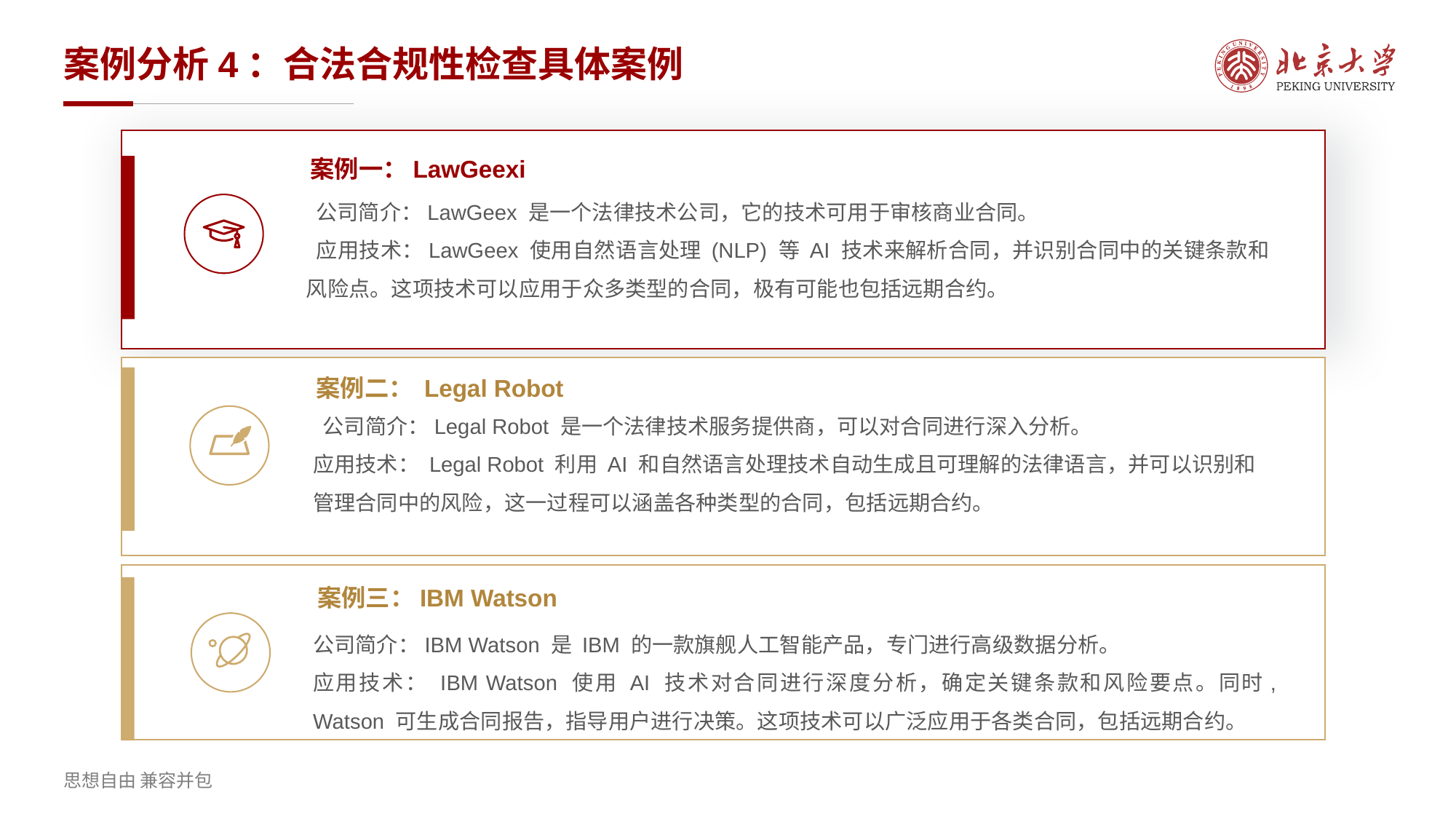

# 案例分析4：合法合规性检查具体案例

案例一：LawGeexi
 公司简介：LawGeex 是一个法律技术公司，它的技术可用于审核商业合同。
 应用技术：LawGeex 使用自然语言处理 (NLP) 等 AI 技术来解析合同，并识别合同中的关键条款和风险点。这项技术可以应用于众多类型的合同，极有可能也包括远期合约。

案例二： Legal Robot
 公司简介：Legal Robot 是一个法律技术服务提供商，可以对合同进行深入分析。
应用技术： Legal Robot 利用 AI 和自然语言处理技术自动生成且可理解的法律语言，并可以识别和管理合同中的风险，这一过程可以涵盖各种类型的合同，包括远期合约。

案例三：IBM Watson

公司简介：IBM Watson 是 IBM 的一款旗舰人工智能产品，专门进行高级数据分析。
应用技术： IBM Watson 使用 AI 技术对合同进行深度分析，确定关键条款和风险要点。同时, Watson 可生成合同报告，指导用户进行决策。这项技术可以广泛应用于各类合同，包括远期合约。